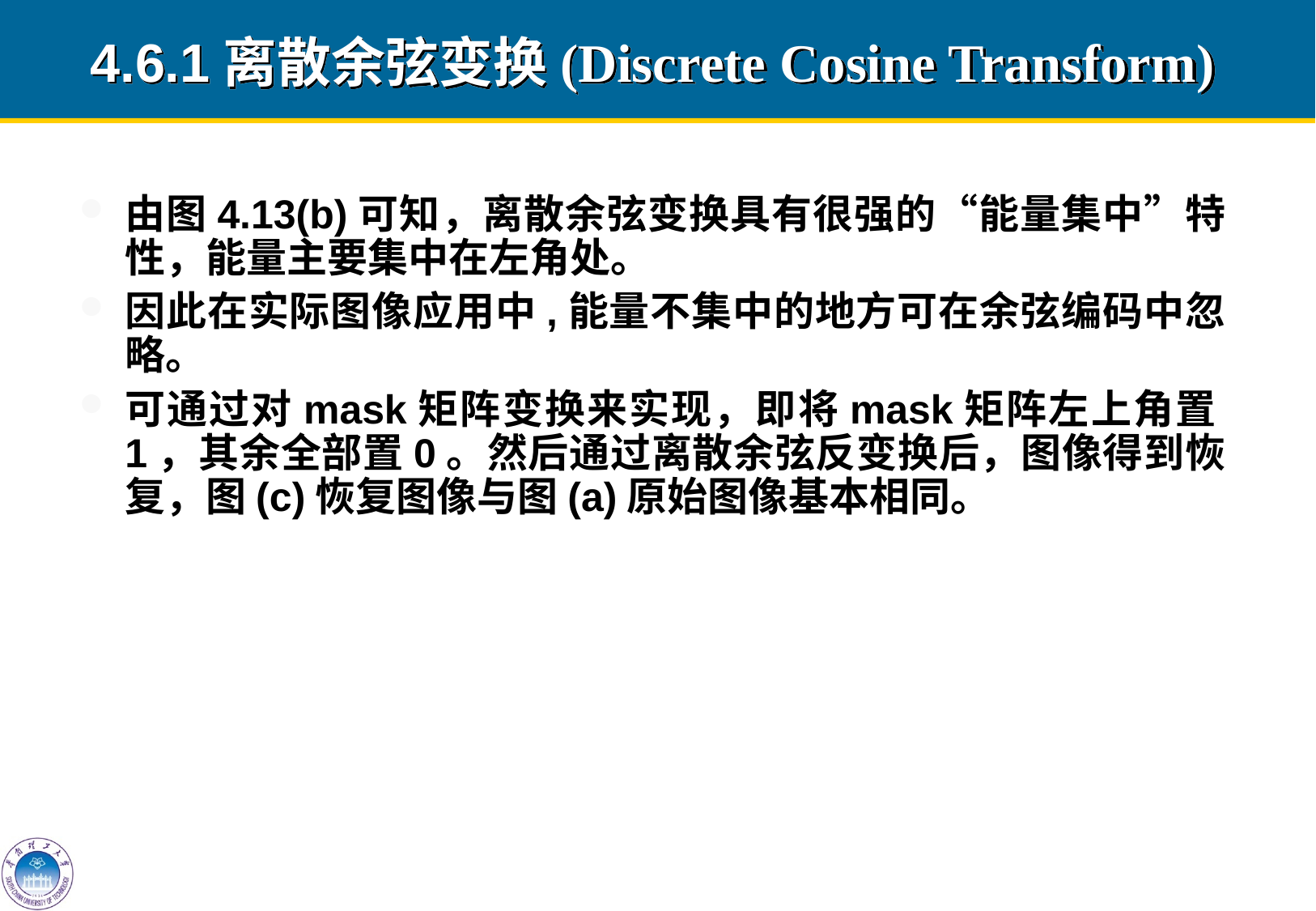

4.6.1离散余弦变换(Discrete Cosine Transform)

由图4.13(b)可知，离散余弦变换具有很强的“能量集中”特性，能量主要集中在左角处。
因此在实际图像应用中,能量不集中的地方可在余弦编码中忽略。
可通过对mask矩阵变换来实现，即将mask矩阵左上角置1，其余全部置0。然后通过离散余弦反变换后，图像得到恢复，图(c)恢复图像与图(a)原始图像基本相同。